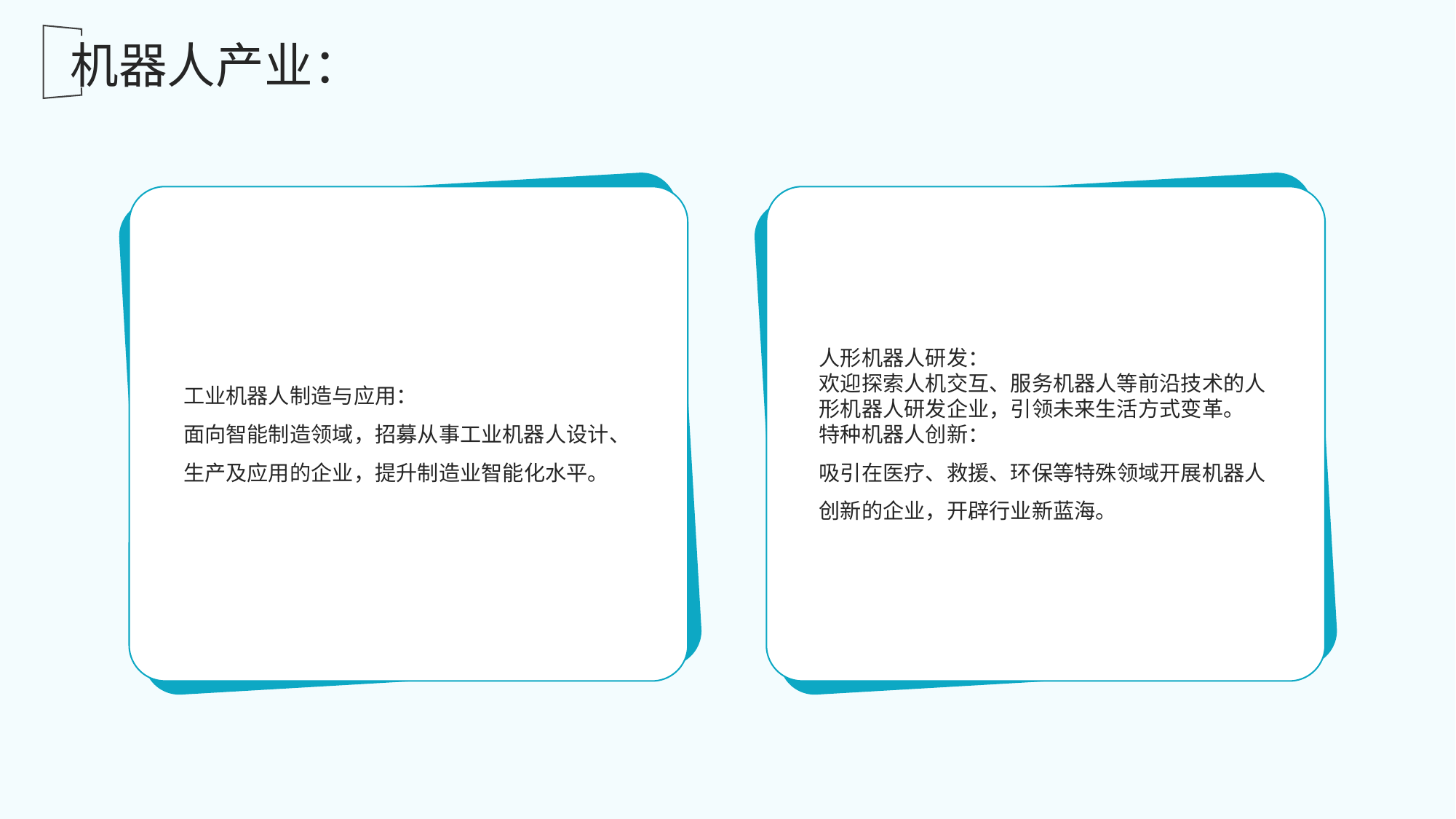

机器人产业：

工业机器人制造与应用：
面向智能制造领域，招募从事工业机器人设计、生产及应用的企业，提升制造业智能化水平。
人形机器人研发：
欢迎探索人机交互、服务机器人等前沿技术的人形机器人研发企业，引领未来生活方式变革。
特种机器人创新：
吸引在医疗、救援、环保等特殊领域开展机器人创新的企业，开辟行业新蓝海。